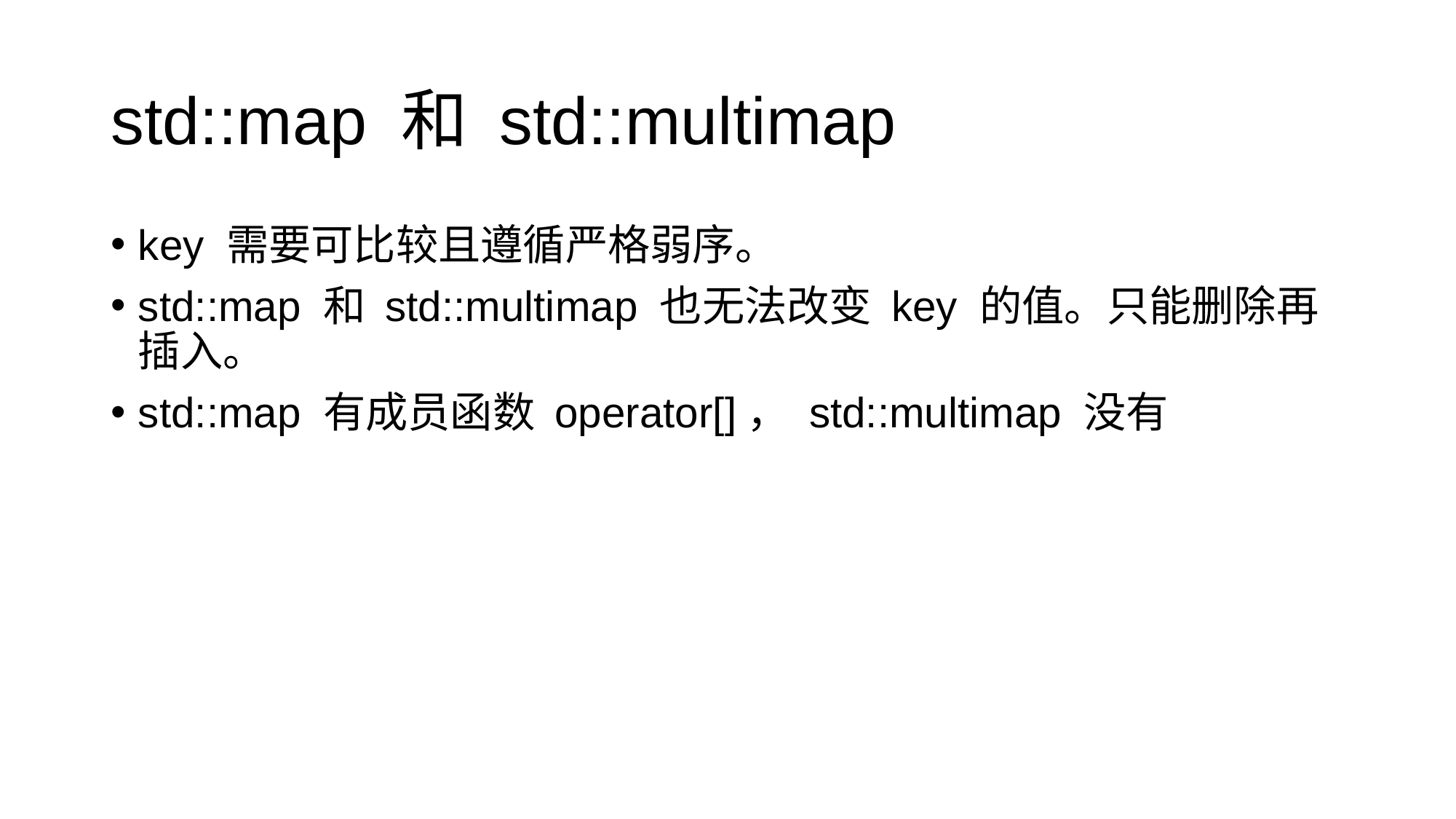

# std::map 和 std::multimap
key 需要可比较且遵循严格弱序。
std::map 和 std::multimap 也无法改变 key 的值。只能删除再插入。
std::map 有成员函数 operator[]， std::multimap 没有